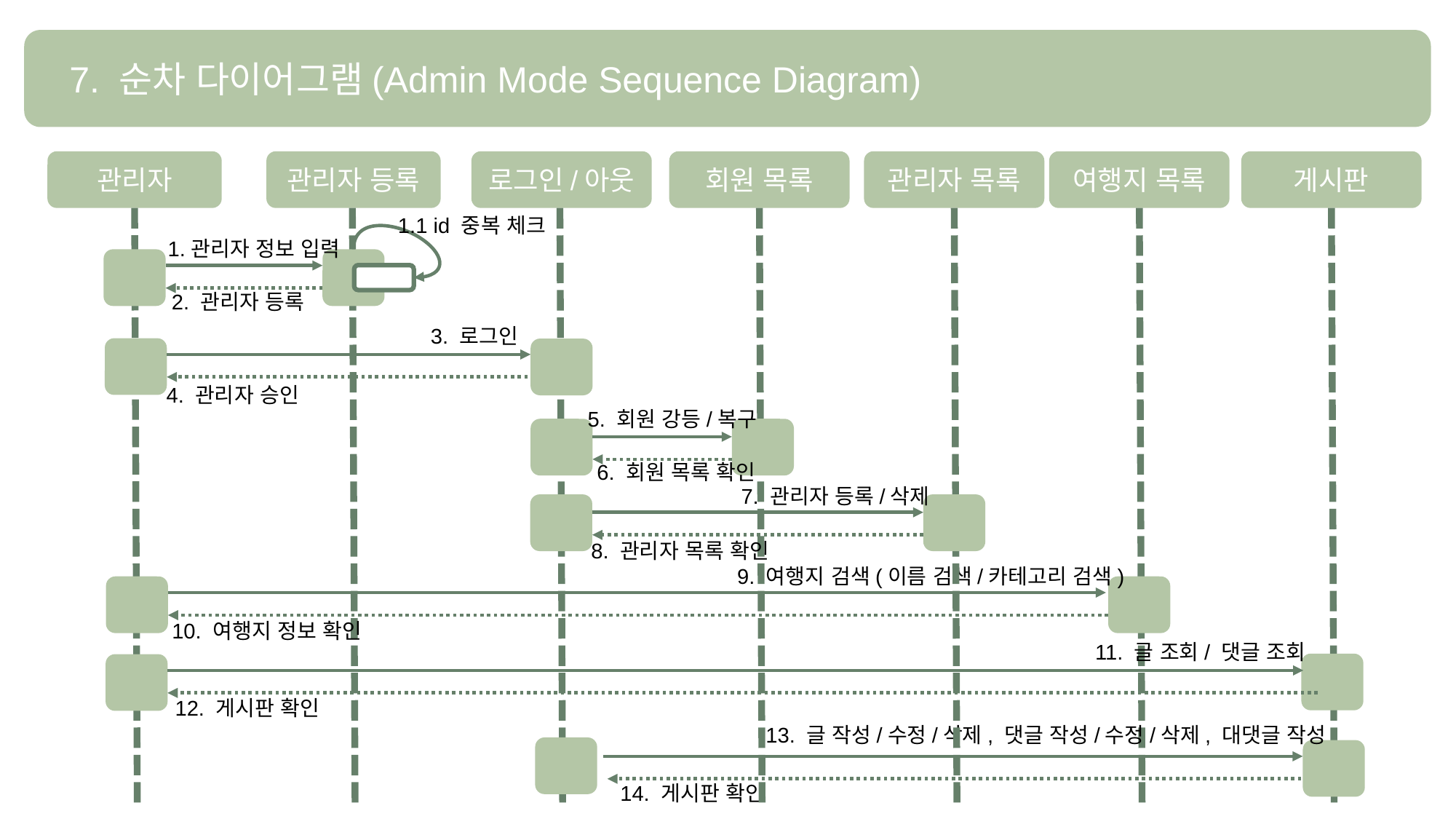

7. 순차 다이어그램(Admin Mode Sequence Diagram)
관리자
관리자 등록
로그인/아웃
회원 목록
관리자 목록
여행지 목록
게시판
1.1 id 중복 체크
1.관리자 정보 입력

2. 관리자 등록
3. 로그인

4. 관리자 승인
5. 회원 강등/복구

6. 회원 목록 확인
7. 관리자 등록/삭제

8. 관리자 목록 확인
9. 여행지 검색(이름 검색/카테고리 검색)

10. 여행지 정보 확인
11. 글 조회/ 댓글 조회

12. 게시판 확인
13. 글 작성/수정/삭제, 댓글 작성/수정/삭제, 대댓글 작성

14. 게시판 확인